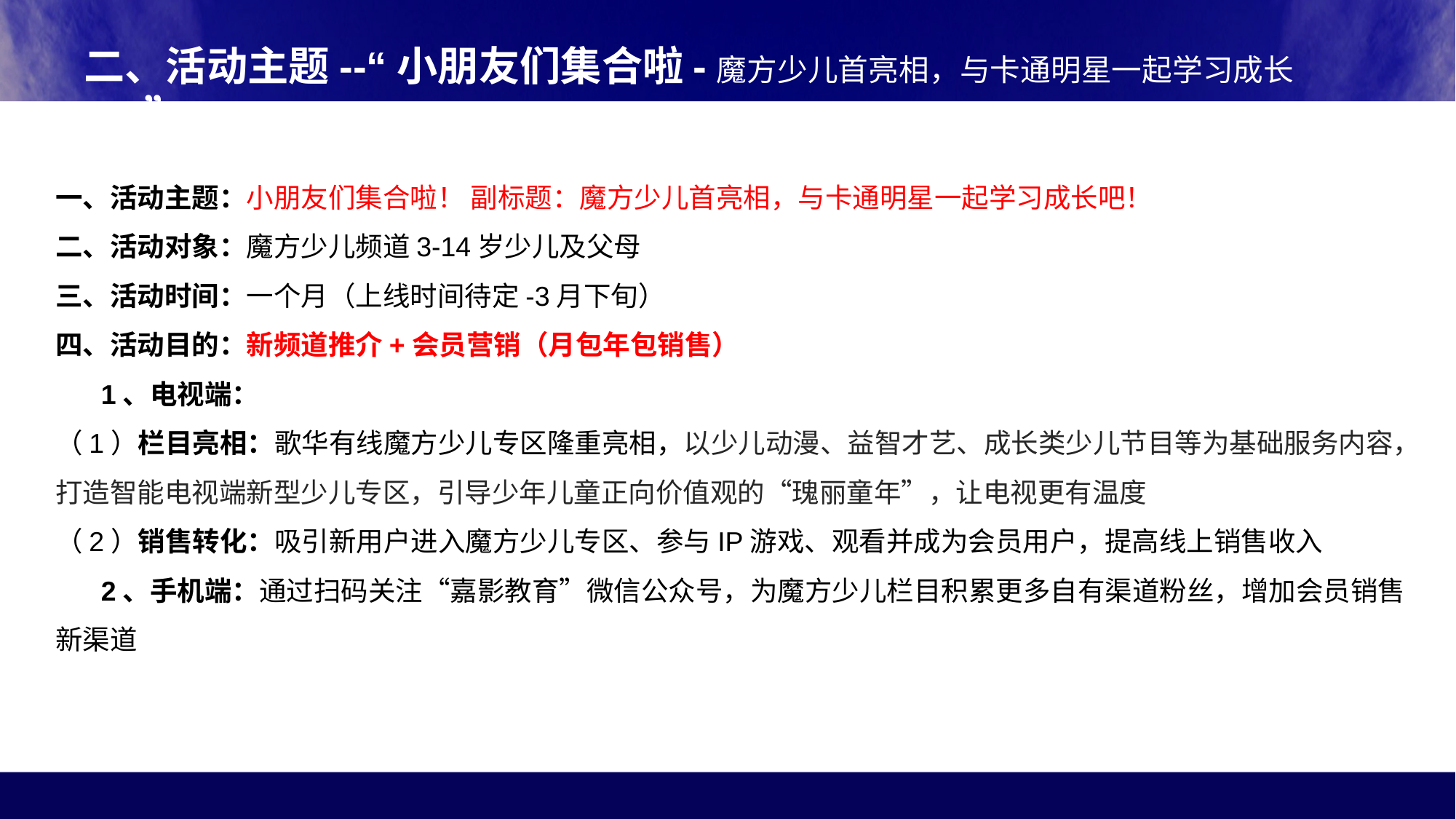

二、活动主题--“小朋友们集合啦-魔方少儿首亮相，与卡通明星一起学习成长吧！”
一、活动主题：小朋友们集合啦！ 副标题：魔方少儿首亮相，与卡通明星一起学习成长吧！
二、活动对象：魔方少儿频道3-14岁少儿及父母
三、活动时间：一个月（上线时间待定-3月下旬）
四、活动目的：新频道推介+会员营销（月包年包销售）
      1、电视端：
（1）栏目亮相：歌华有线魔方少儿专区隆重亮相，以少儿动漫、益智才艺、成长类少儿节目等为基础服务内容，打造智能电视端新型少儿专区，引导少年儿童正向价值观的“瑰丽童年”，让电视更有温度
（2）销售转化：吸引新用户进入魔方少儿专区、参与IP游戏、观看并成为会员用户，提高线上销售收入
      2、手机端：通过扫码关注“嘉影教育”微信公众号，为魔方少儿栏目积累更多自有渠道粉丝，增加会员销售新渠道